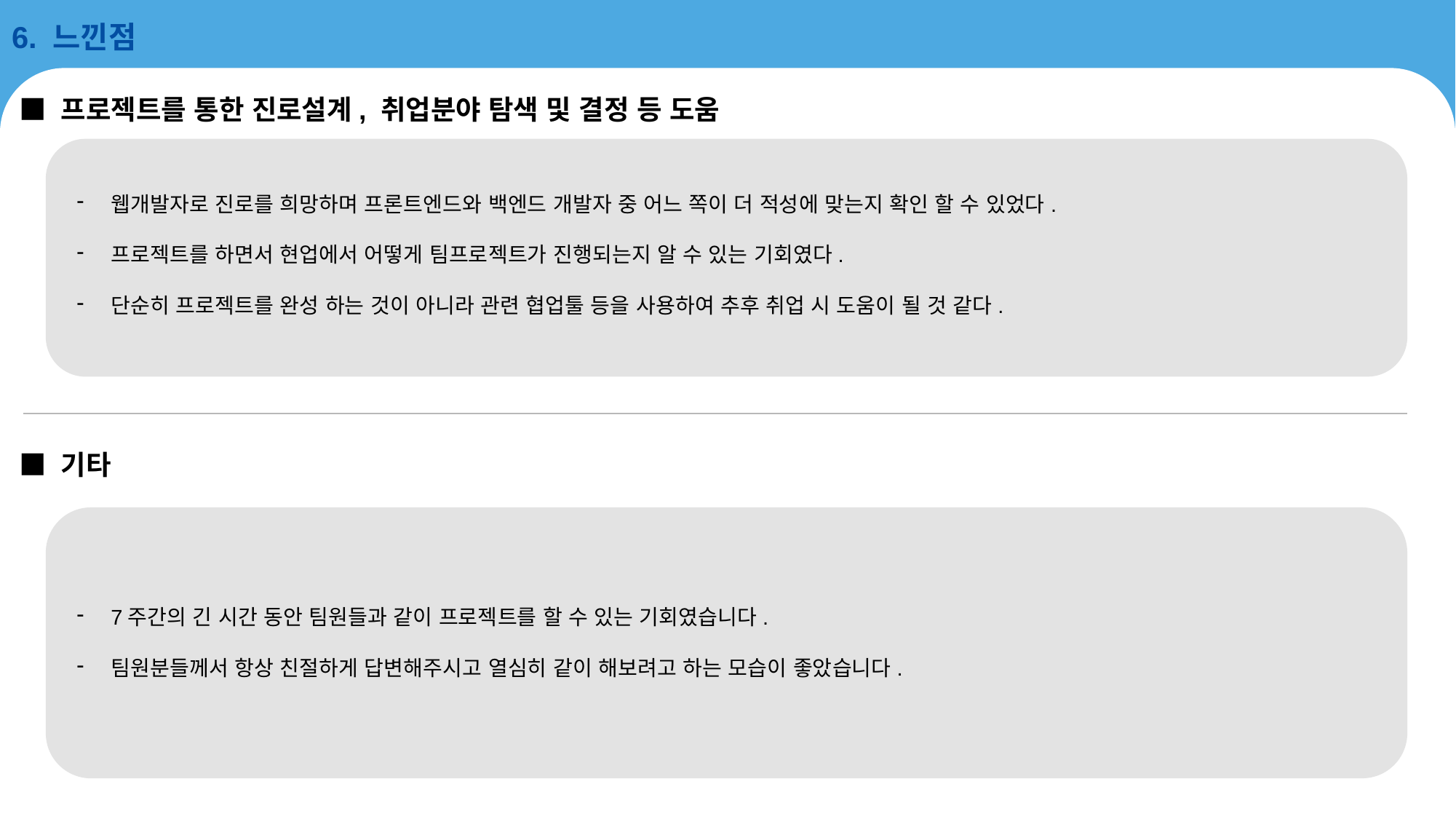

6. 느낀점

■ 프로젝트를 통한 진로설계, 취업분야 탐색 및 결정 등 도움

웹개발자로 진로를 희망하며 프론트엔드와 백엔드 개발자 중 어느 쪽이 더 적성에 맞는지 확인 할 수 있었다.

프로젝트를 하면서 현업에서 어떻게 팀프로젝트가 진행되는지 알 수 있는 기회였다.

단순히 프로젝트를 완성 하는 것이 아니라 관련 협업툴 등을 사용하여 추후 취업 시 도움이 될 것 같다.

■ 기타

7주간의 긴 시간 동안 팀원들과 같이 프로젝트를 할 수 있는 기회였습니다.

팀원분들께서 항상 친절하게 답변해주시고 열심히 같이 해보려고 하는 모습이 좋았습니다.